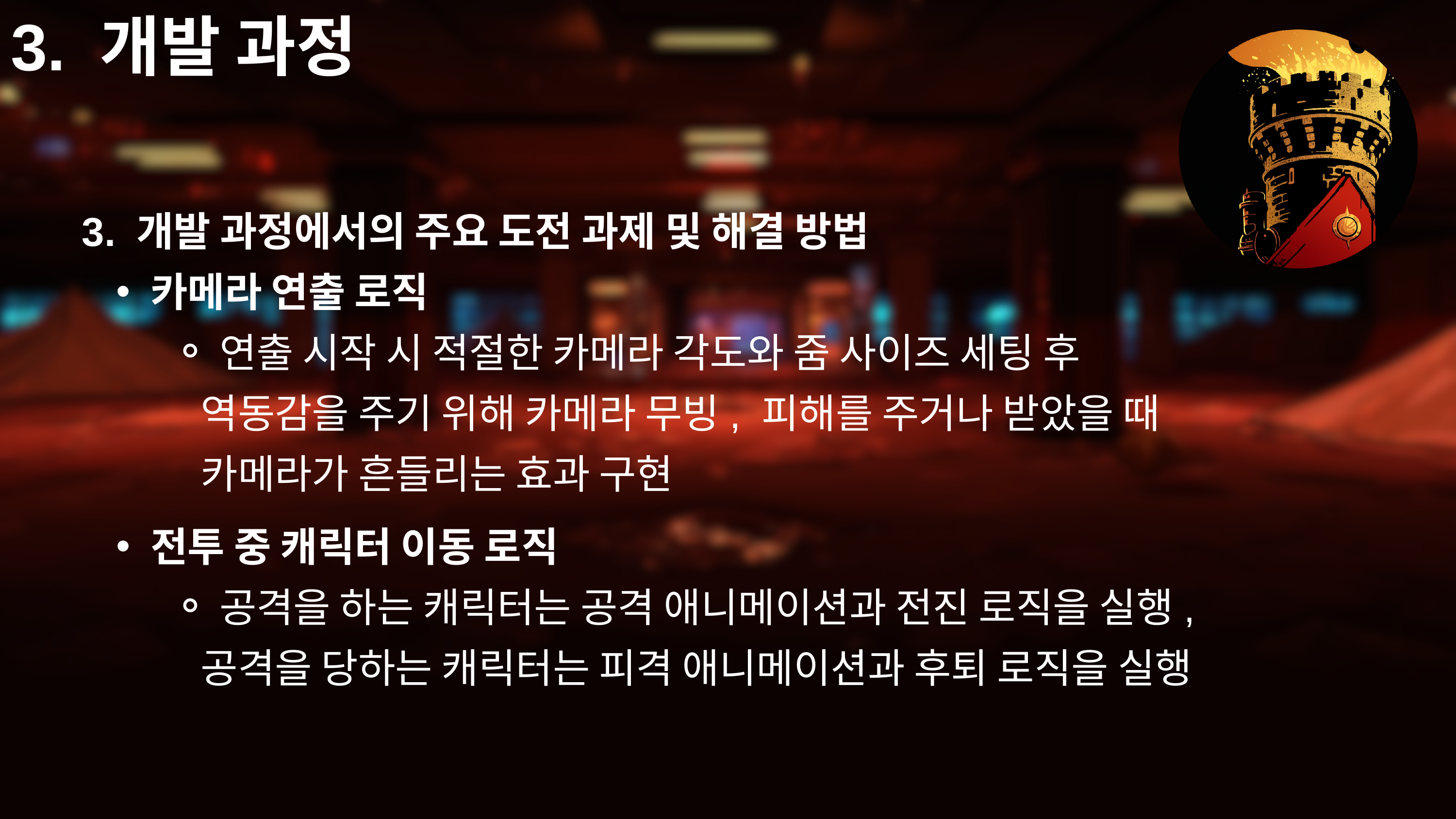

3. 개발 과정
3. 개발 과정에서의 주요 도전 과제 및 해결 방법
카메라 연출 로직
연출 시작 시 적절한 카메라 각도와 줌 사이즈 세팅 후
            역동감을 주기 위해 카메라 무빙, 피해를 주거나 받았을 때
            카메라가 흔들리는 효과 구현
전투 중 캐릭터 이동 로직
공격을 하는 캐릭터는 공격 애니메이션과 전진 로직을 실행,
            공격을 당하는 캐릭터는 피격 애니메이션과 후퇴 로직을 실행